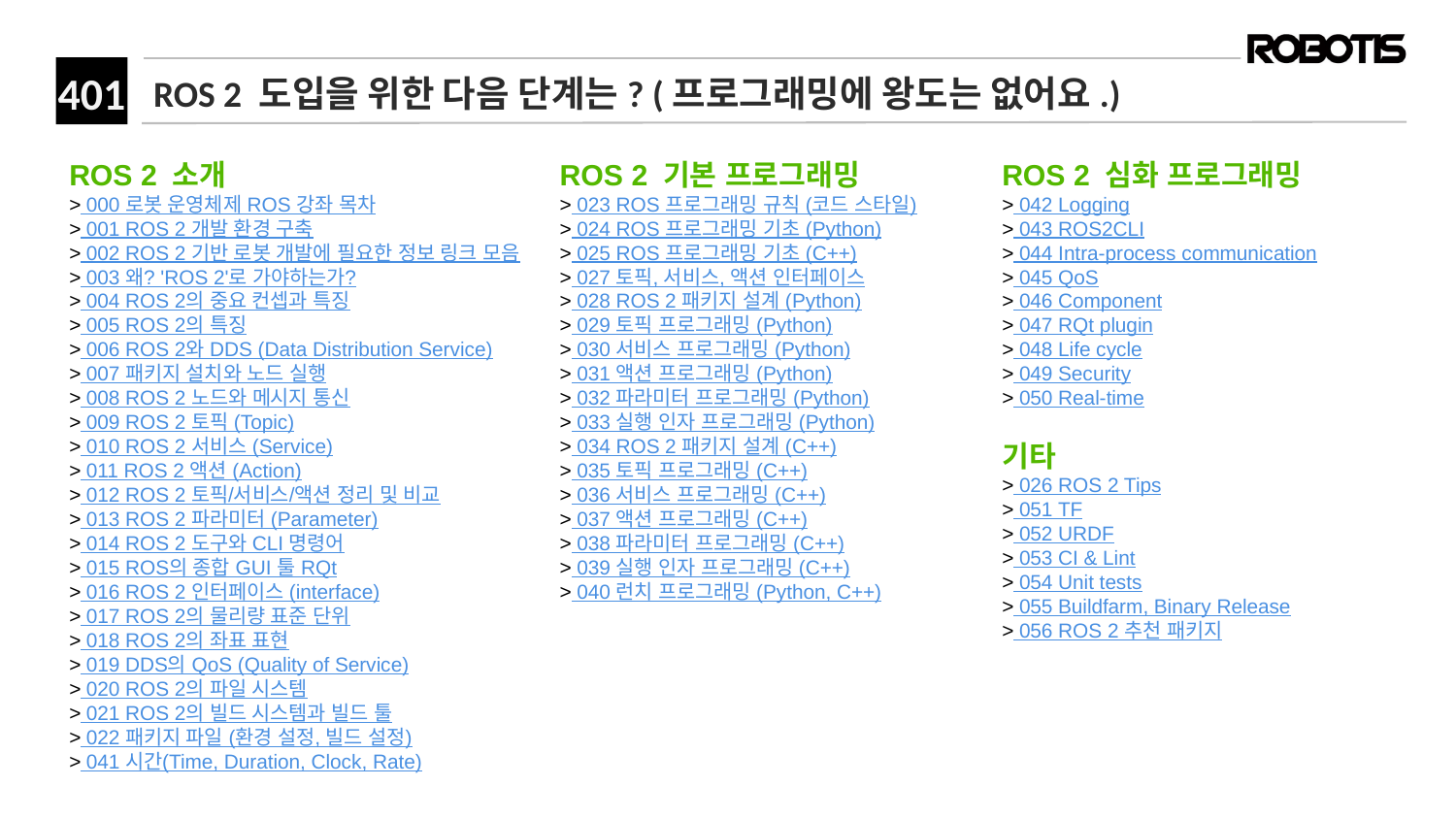

# ROS 2 도입을 위한 다음 단계는? (프로그래밍에 왕도는 없어요.)
ROS 2 소개
> 000 로봇 운영체제 ROS 강좌 목차
> 001 ROS 2 개발 환경 구축
> 002 ROS 2 기반 로봇 개발에 필요한 정보 링크 모음
> 003 왜? 'ROS 2'로 가야하는가?
> 004 ROS 2의 중요 컨셉과 특징
> 005 ROS 2의 특징​
> 006 ROS 2와 DDS (Data Distribution Service)
> 007 패키지 설치와 노드 실행
> 008 ROS 2 노드와 메시지 통신
> 009 ROS 2 토픽 (Topic)
> 010 ROS 2 서비스 (Service)
> 011 ROS 2 액션 (Action)
> 012 ROS 2 토픽/서비스/액션 정리 및 비교
> 013 ROS 2 파라미터 (Parameter)
> 014 ROS 2 도구와 CLI 명령어
> 015 ROS의 종합 GUI 툴 RQt
> 016 ROS 2 인터페이스 (interface)
> 017 ROS 2의 물리량 표준 단위
> 018 ROS 2의 좌표 표현
> 019 DDS의 QoS (Quality of Service)
> 020 ROS 2의 파일 시스템
> 021 ROS 2의 빌드 시스템과 빌드 툴
> 022 패키지 파일 (환경 설정, 빌드 설정)
> 041 시간(Time, Duration, Clock, Rate)

ROS 2 기본 프로그래밍
> 023 ROS 프로그래밍 규칙 (코드 스타일)
> 024 ROS 프로그래밍 기초 (Python)
> 025 ROS 프로그래밍 기초 (C++)
> 027 토픽, 서비스, 액션 인터페이스
> 028 ROS 2 패키지 설계 (Python)
> 029 토픽 프로그래밍 (Python)
> 030 서비스 프로그래밍 (Python)
> 031 액션 프로그래밍 (Python)
> 032 파라미터 프로그래밍 (Python)
> 033 실행 인자 프로그래밍 (Python)
> 034 ROS 2 패키지 설계 (C++)
> 035 토픽 프로그래밍 (C++)
> 036 서비스 프로그래밍 (C++)
> 037 액션 프로그래밍 (C++)
> 038 파라미터 프로그래밍 (C++)
> 039 실행 인자 프로그래밍 (C++)
> 040 런치 프로그래밍 (Python, C++)

ROS 2 심화 프로그래밍
> 042 Logging
> 043 ROS2CLI
> 044 Intra-process communication
> 045 QoS
> 046 Component
> 047 RQt plugin
> 048 Life cycle
> 049 Security
> 050 Real-time
​
기타
> 026 ROS 2 Tips
> 051 TF
> 052 URDF
> 053 CI & Lint
> 054 Unit tests
> 055 Buildfarm, Binary Release
> 056 ROS 2 추천 패키지